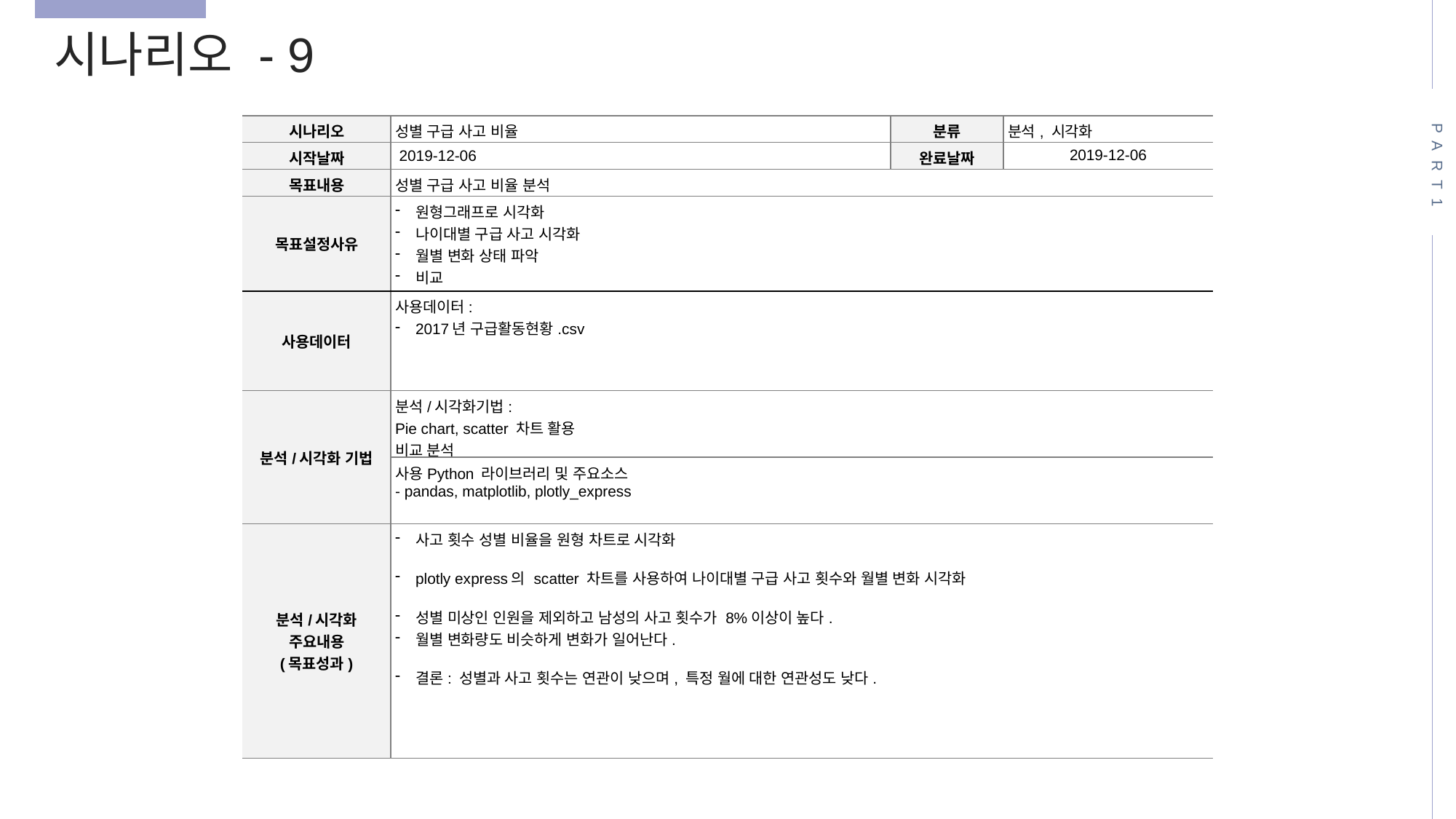

시나리오 - 9
PART1
| 시나리오 | 성별 구급 사고 비율 | 분류 | 분석, 시각화 |
| --- | --- | --- | --- |
| 시작날짜 | 2019-12-06 | 완료날짜 | 2019-12-06 |
| 목표내용 | 성별 구급 사고 비율 분석 |  |  |
| 목표설정사유 | 원형그래프로 시각화 나이대별 구급 사고 시각화 월별 변화 상태 파악 비교 |  |  |
| 사용데이터 | 사용데이터: 2017년 구급활동현황.csv |  |  |
| 분석/시각화 기법 | 분석/시각화기법: Pie chart, scatter 차트 활용 비교 분석 |  |  |
|  | 사용Python 라이브러리 및 주요소스 - pandas, matplotlib, plotly\_express |  |  |
| 분석/시각화 주요내용 (목표성과) | 사고 횟수 성별 비율을 원형 차트로 시각화 plotly express의 scatter 차트를 사용하여 나이대별 구급 사고 횟수와 월별 변화 시각화 성별 미상인 인원을 제외하고 남성의 사고 횟수가 8%이상이 높다. 월별 변화량도 비슷하게 변화가 일어난다. 결론: 성별과 사고 횟수는 연관이 낮으며, 특정 월에 대한 연관성도 낮다. |  |  |